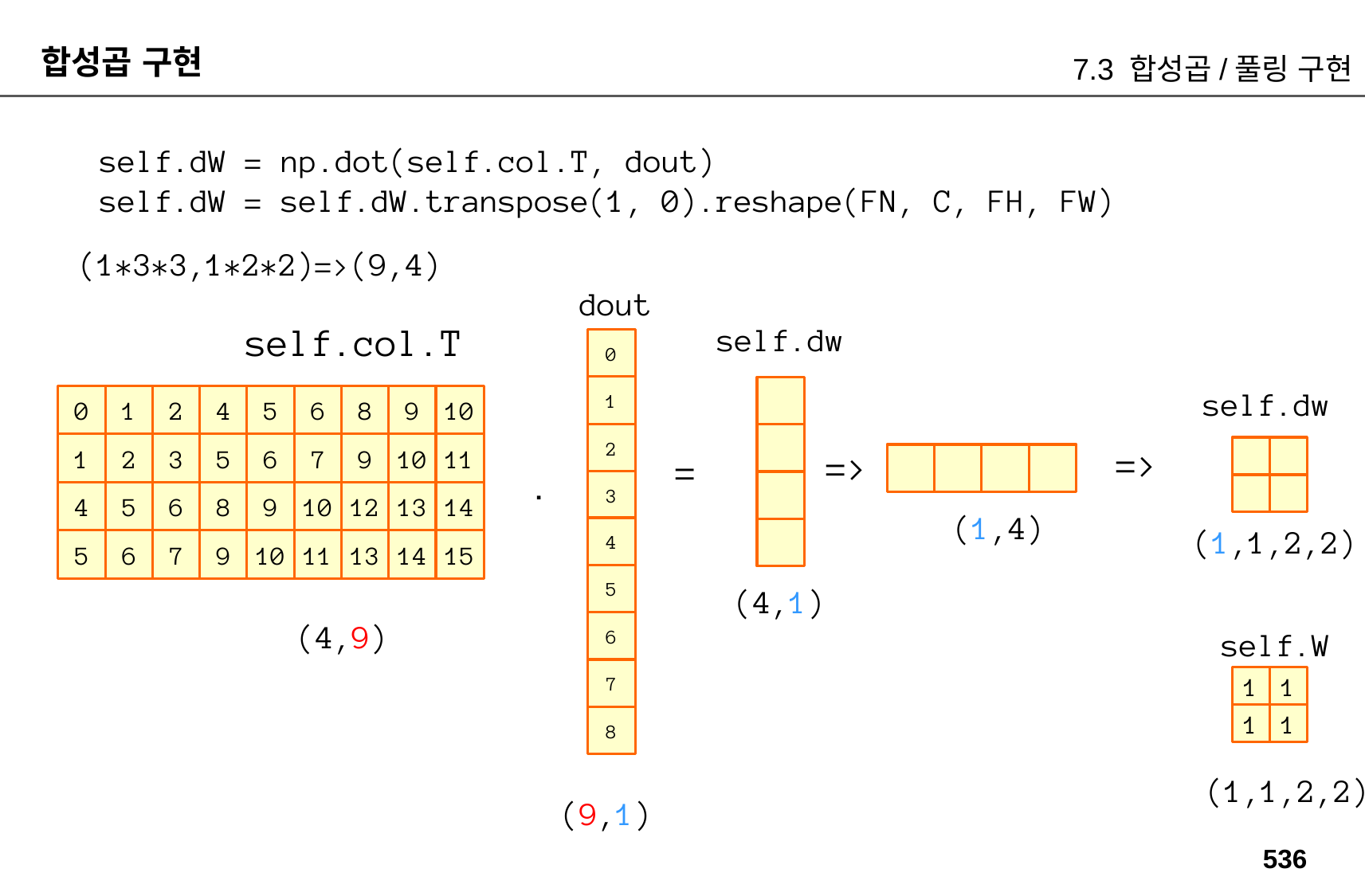

합성곱 구현
7.3 합성곱/풀링 구현
self.dW = np.dot(self.col.T, dout)
self.dW = self.dW.transpose(1, 0).reshape(FN, C, FH, FW)
(1*3*3,1*2*2)=>(9,4)
dout
self.col.T
self.dw
0
1
self.dw

0
1
2
4
5
6
8
9
10
2

=>
1
2
3
5
6
7
9
10
11
=>

=

.
3

4
5
6
8
9
10
12
13
14
(1,4)
(1,1,2,2)
4

5
6
7
9
10
11
13
14
15
5
(4,1)
(4,9)
6
self.W
7
1
1
1
1
8
(1,1,2,2)
(9,1)